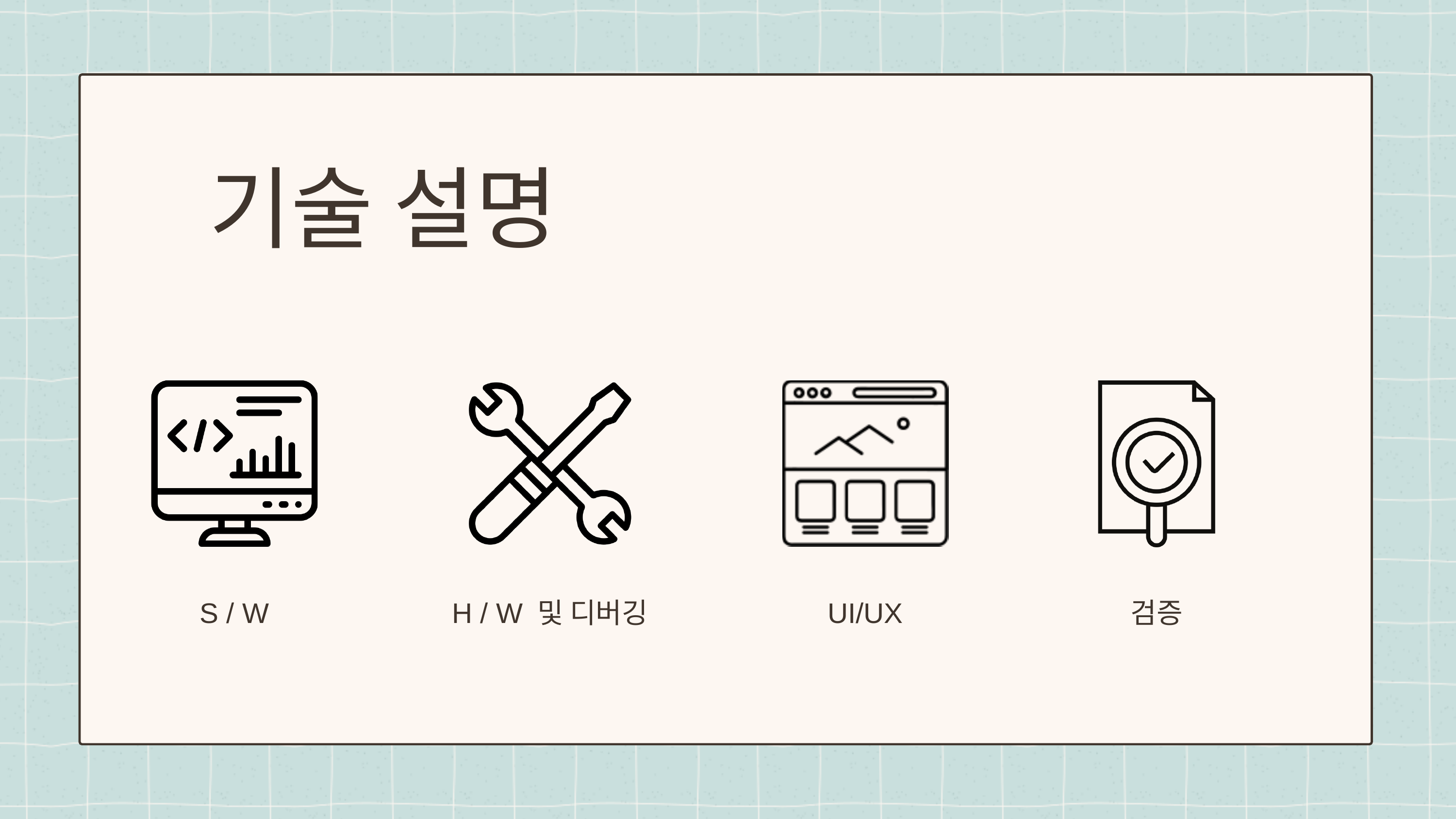

기술 설명

S / W
H / W 및 디버깅
UI/UX
검증